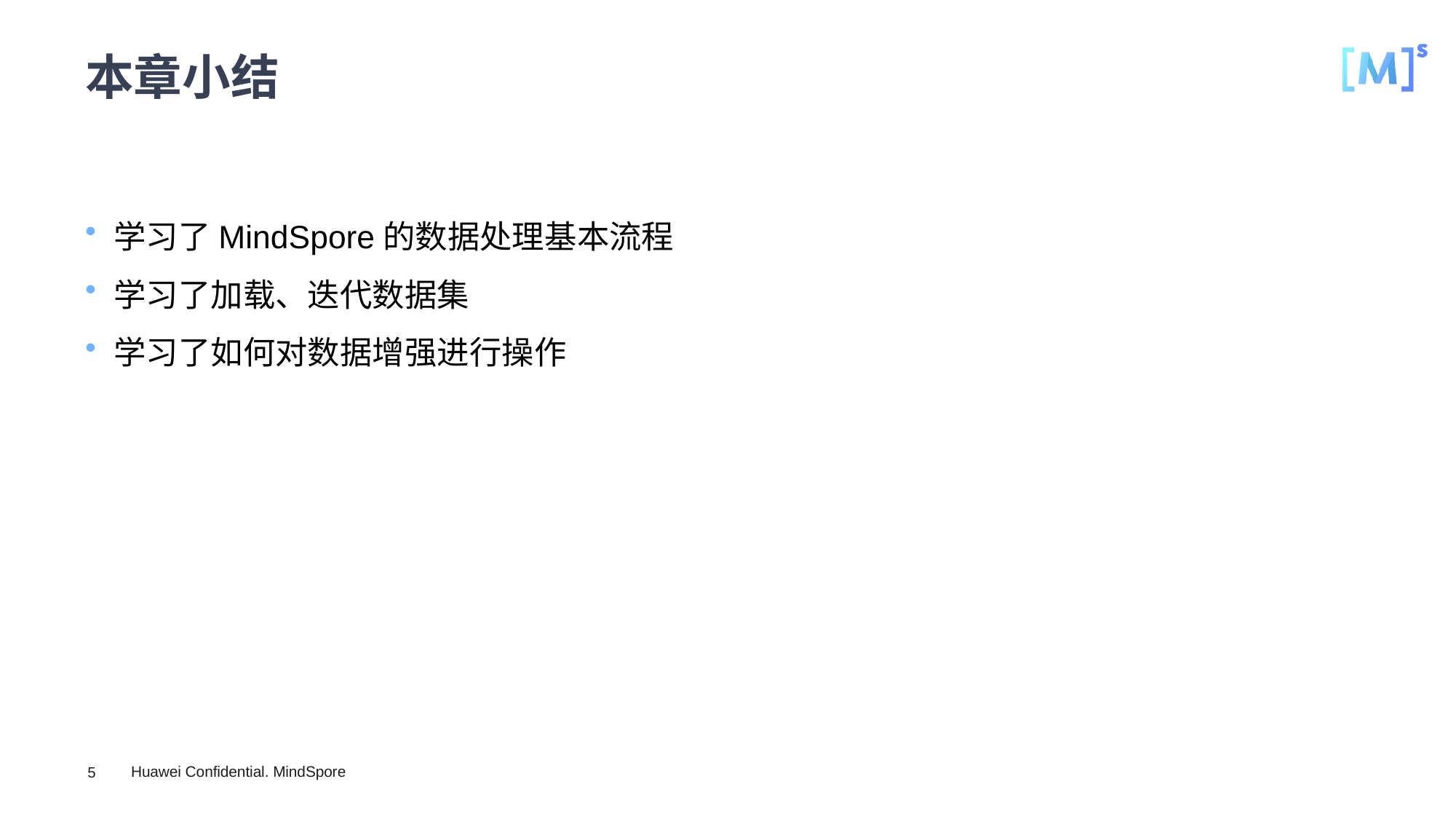

# 本章小结
学习了MindSpore的数据处理基本流程
学习了加载、迭代数据集
学习了如何对数据增强进行操作